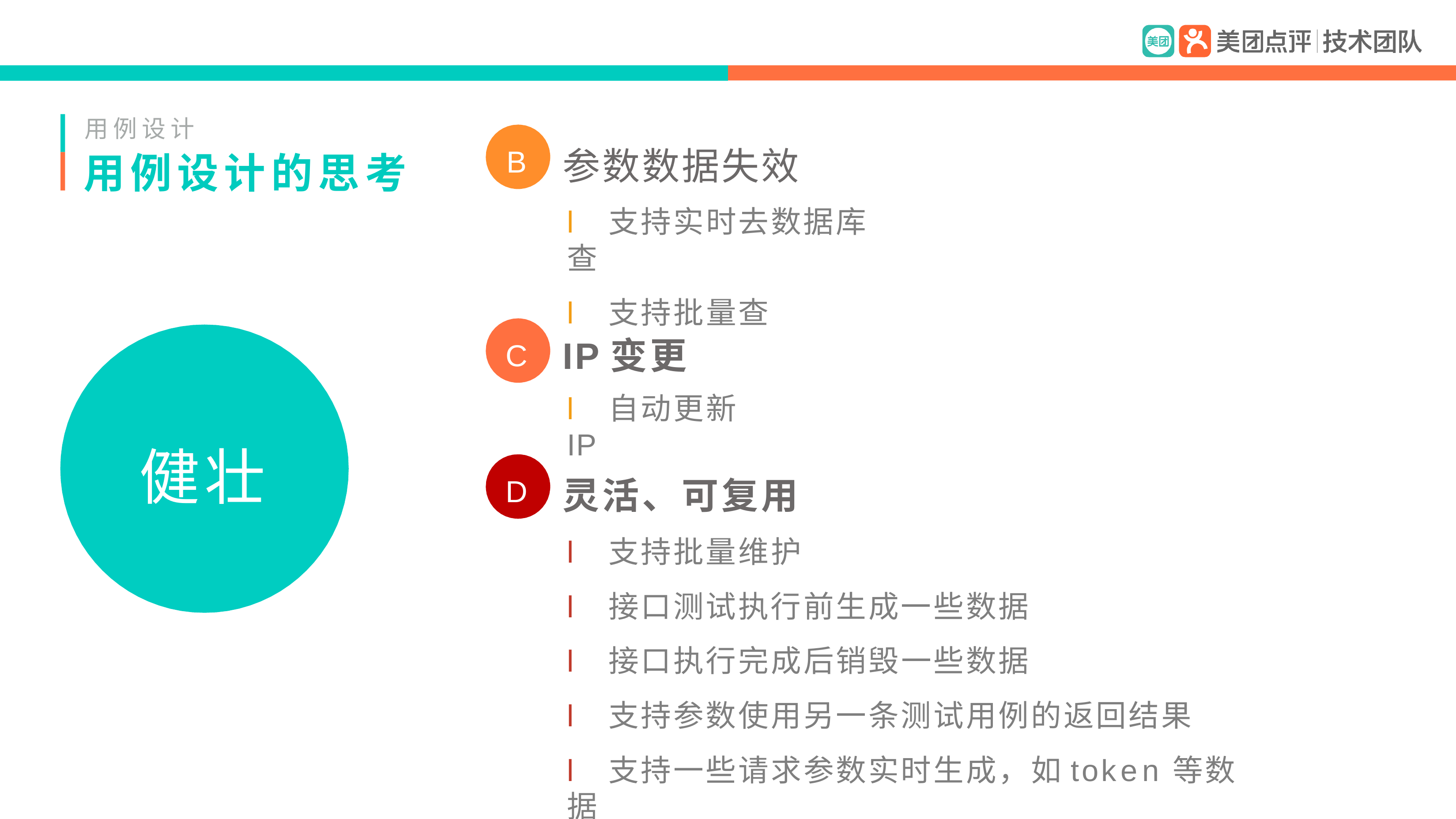

用例设计
用例设计的思考

参数数据失效
l 支持实时去数据库查
l 支持批量查
B

IP变更
l 自动更新IP
C
健壮

D
灵活、可复用
l 支持批量维护
l 接口测试执行前生成一些数据
l 接口执行完成后销毁一些数据
l 支持参数使用另一条测试用例的返回结果
l 支持一些请求参数实时生成，如token等数据